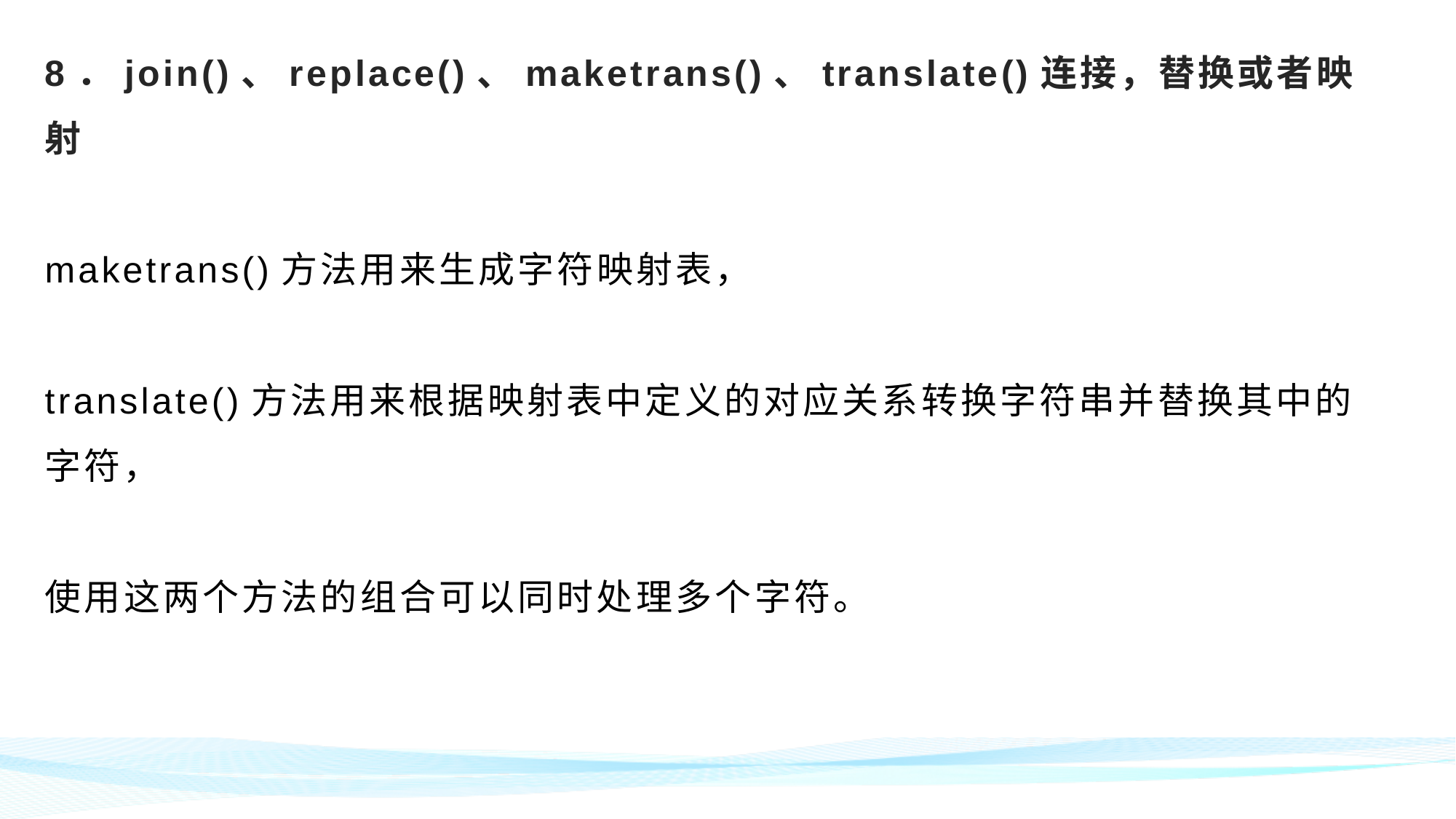

# 8．join()、replace()、maketrans()、translate()连接，替换或者映射 maketrans()方法用来生成字符映射表， translate()方法用来根据映射表中定义的对应关系转换字符串并替换其中的字符， 使用这两个方法的组合可以同时处理多个字符。